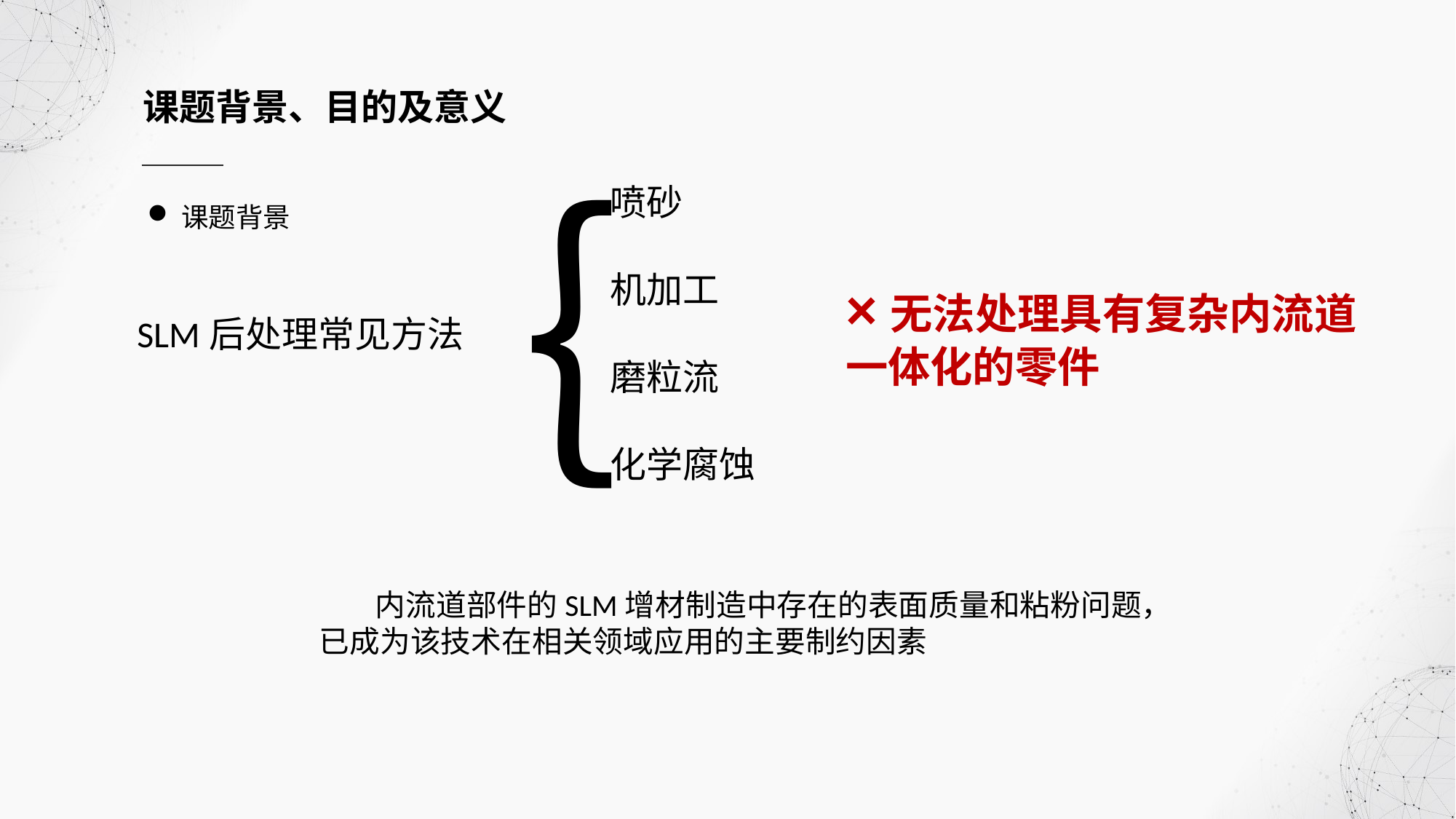

课题背景、目的及意义
｛
喷砂

机加工

磨粒流

化学腐蚀
课题背景
×无法处理具有复杂内流道一体化的零件
SLM后处理常见方法
        内流道部件的SLM增材制造中存在的表面质量和粘粉问题，已成为该技术在相关领域应用的主要制约因素